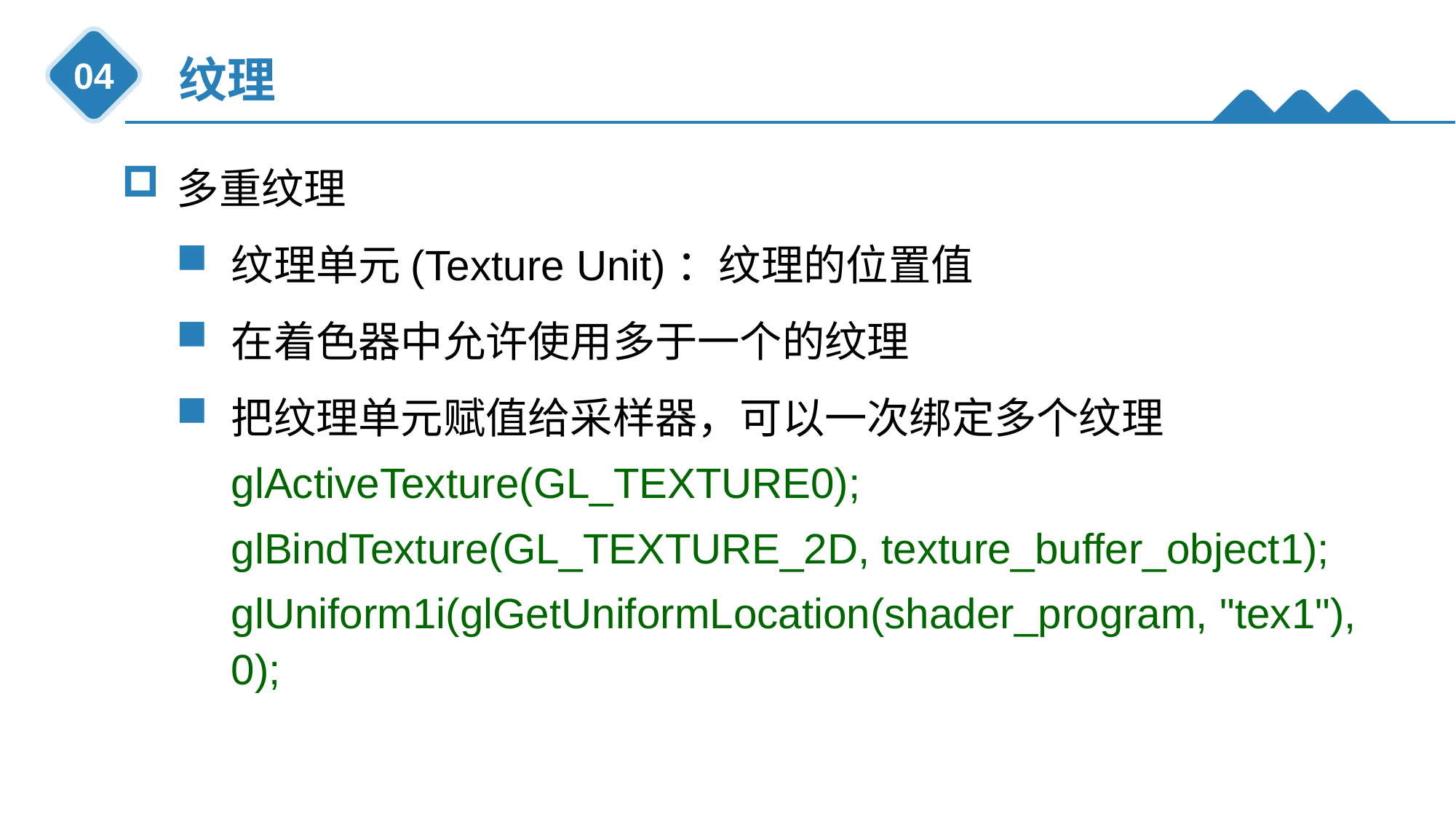

纹理
04

多重纹理
纹理单元(Texture Unit)：纹理的位置值
在着色器中允许使用多于一个的纹理
把纹理单元赋值给采样器，可以一次绑定多个纹理
glActiveTexture(GL_TEXTURE0);
glBindTexture(GL_TEXTURE_2D, texture_buffer_object1);
glUniform1i(glGetUniformLocation(shader_program, "tex1"), 0);